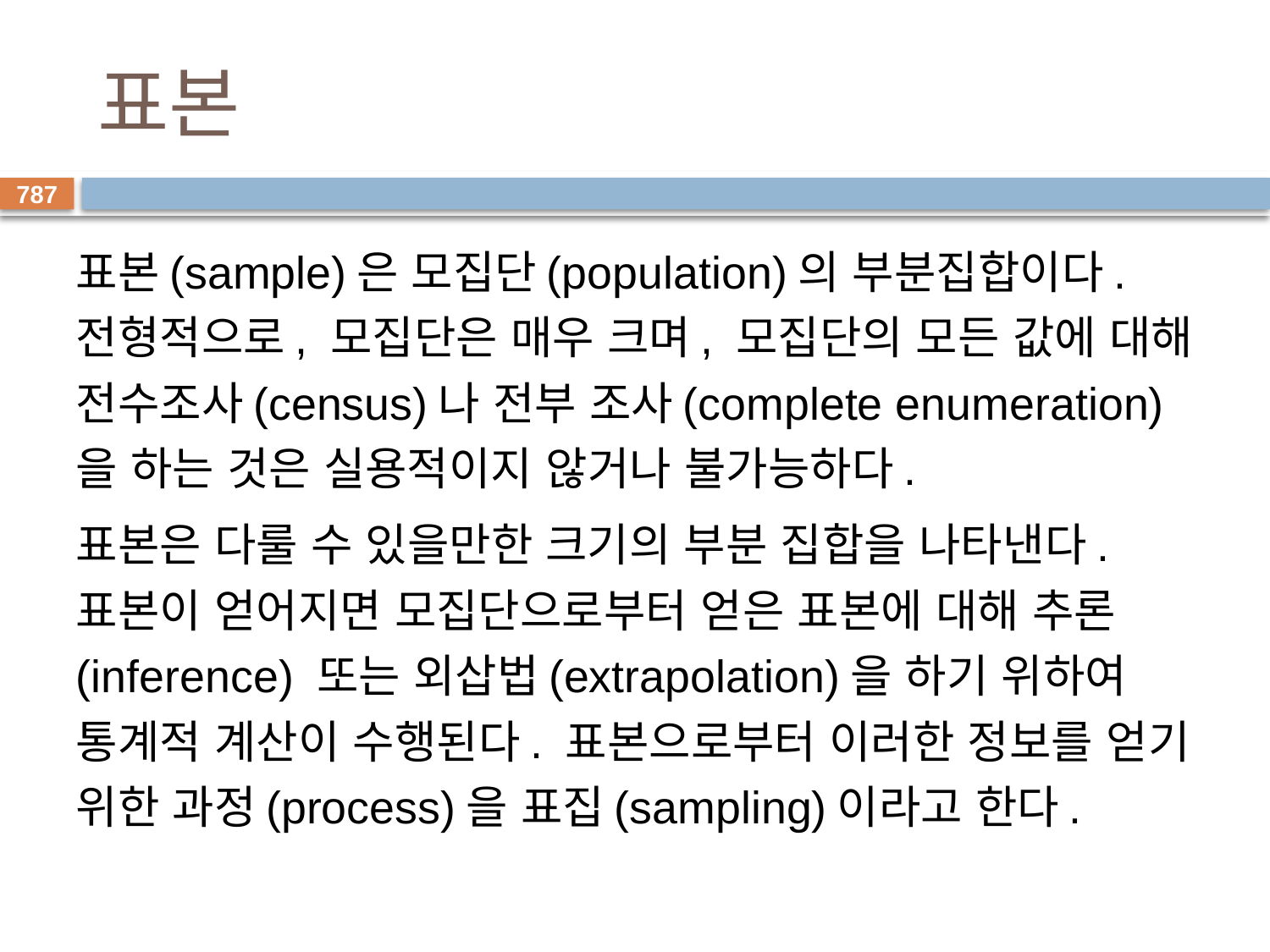

# 표본
787
표본(sample)은 모집단(population)의 부분집합이다. 전형적으로, 모집단은 매우 크며, 모집단의 모든 값에 대해 전수조사(census)나 전부 조사(complete enumeration)을 하는 것은 실용적이지 않거나 불가능하다.
표본은 다룰 수 있을만한 크기의 부분 집합을 나타낸다. 표본이 얻어지면 모집단으로부터 얻은 표본에 대해 추론(inference) 또는 외삽법(extrapolation)을 하기 위하여 통계적 계산이 수행된다. 표본으로부터 이러한 정보를 얻기 위한 과정(process)을 표집(sampling)이라고 한다.